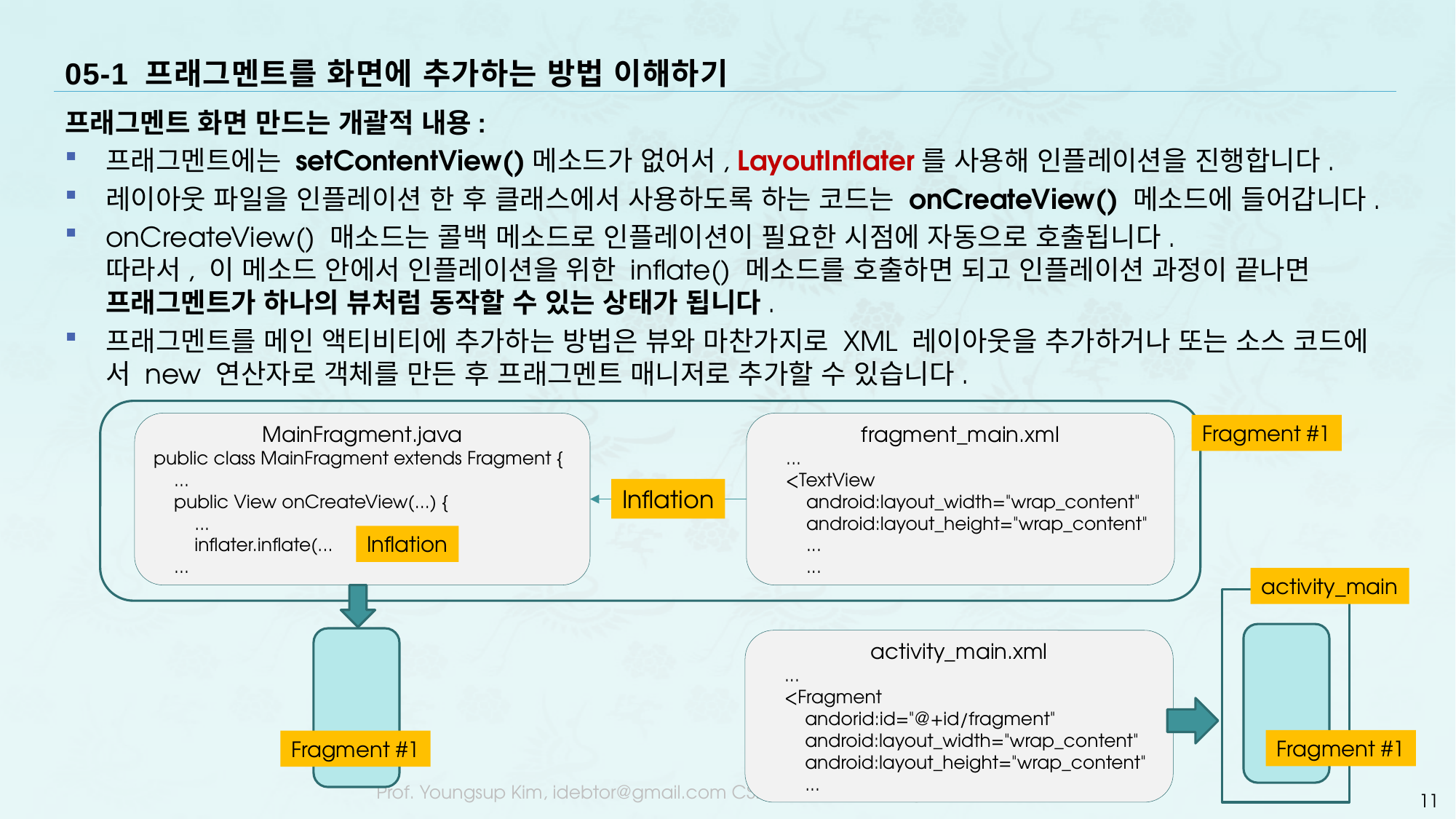

# 05-1 프래그멘트를 화면에 추가하는 방법 이해하기
프래그멘트 화면 만드는 개괄적 내용:
프래그멘트에는 setContentView()메소드가 없어서, LayoutInflater를 사용해 인플레이션을 진행합니다.
레이아웃 파일을 인플레이션 한 후 클래스에서 사용하도록 하는 코드는 onCreateView() 메소드에 들어갑니다.
onCreateView() 매소드는 콜백 메소드로 인플레이션이 필요한 시점에 자동으로 호출됩니다.
따라서, 이 메소드 안에서 인플레이션을 위한 inflate() 메소드를 호출하면 되고 인플레이션 과정이 끝나면 프래그멘트가 하나의 뷰처럼 동작할 수 있는 상태가 됩니다.
프래그멘트를 메인 액티비티에 추가하는 방법은 뷰와 마찬가지로 XML 레이아웃을 추가하거나 또는 소스 코드에 서 new 연산자로 객체를 만든 후 프래그멘트 매니저로 추가할 수 있습니다.

MainFragment.java
public class MainFragment extends Fragment {
    ...
    public View onCreateView(...) {
        ...
        inflater.inflate(...
    ...
fragment_main.xml
    ...
    <TextView
        android:layout_width="wrap_content"
        android:layout_height="wrap_content"
        ...
        ...
Fragment #1
Inflation
Inflation
activity_main

activity_main.xml
    ...
    <Fragment
        andorid:id="@+id/fragment"
        android:layout_width="wrap_content"
        android:layout_height="wrap_content"
        ...

Fragment #1
Fragment #1
11